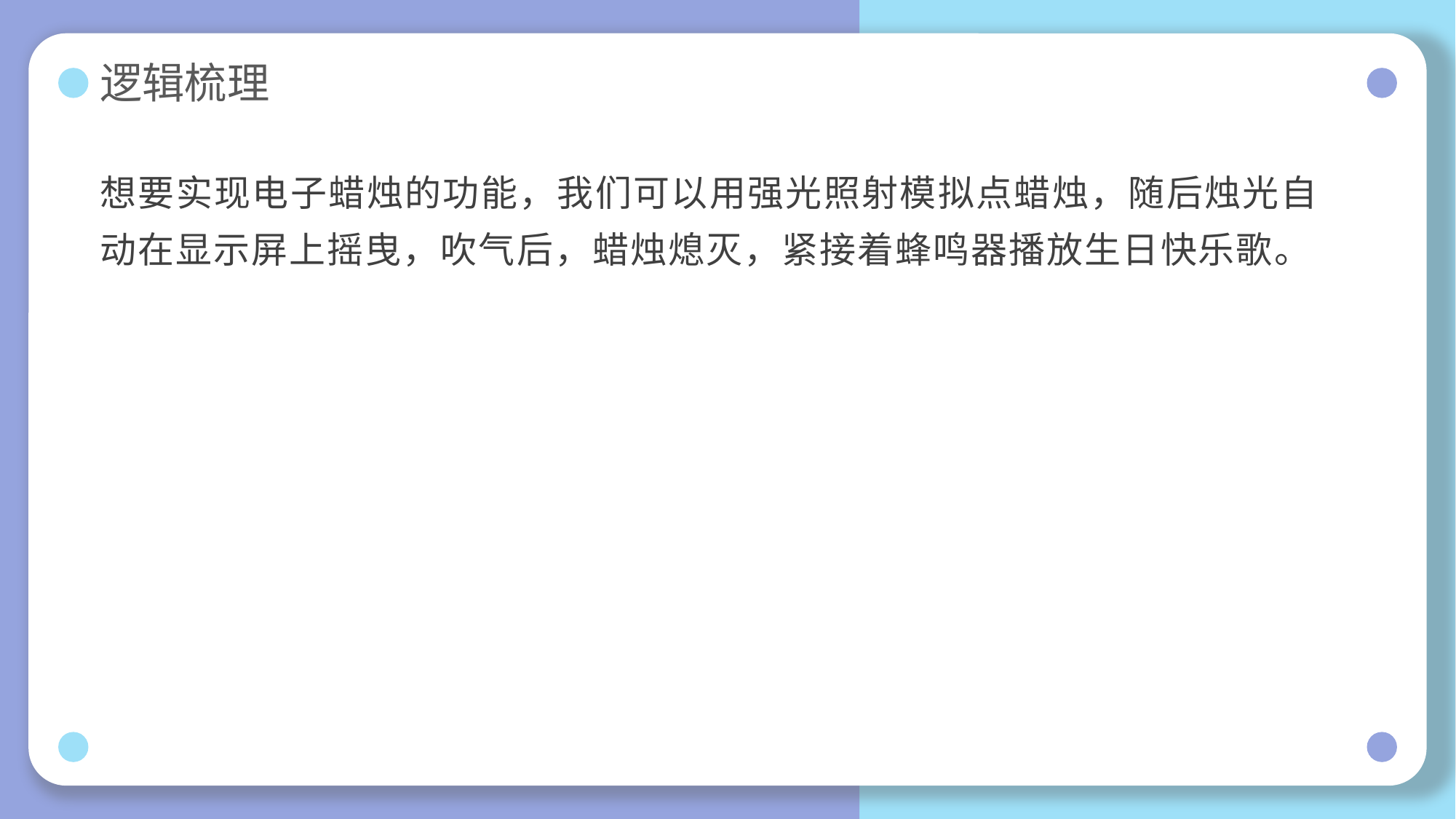

# 逻辑梳理
想要实现电子蜡烛的功能，我们可以用强光照射模拟点蜡烛，随后烛光自动在显示屏上摇曳，吹气后，蜡烛熄灭，紧接着蜂鸣器播放生日快乐歌。